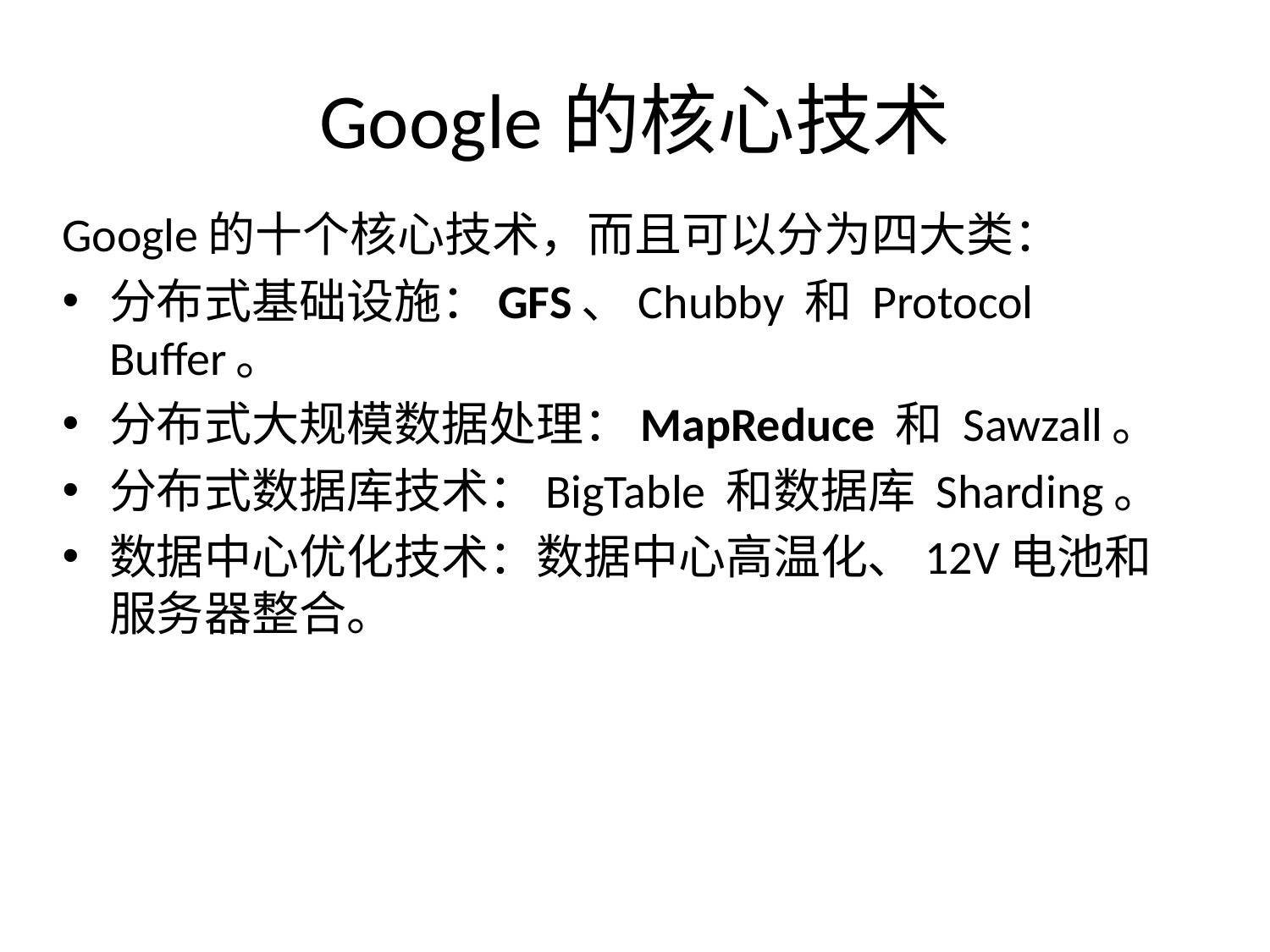

# Google的核心技术
Google的十个核心技术，而且可以分为四大类：
分布式基础设施：GFS、Chubby 和 Protocol Buffer。
分布式大规模数据处理：MapReduce 和 Sawzall。
分布式数据库技术：BigTable 和数据库 Sharding。
数据中心优化技术：数据中心高温化、12V电池和服务器整合。